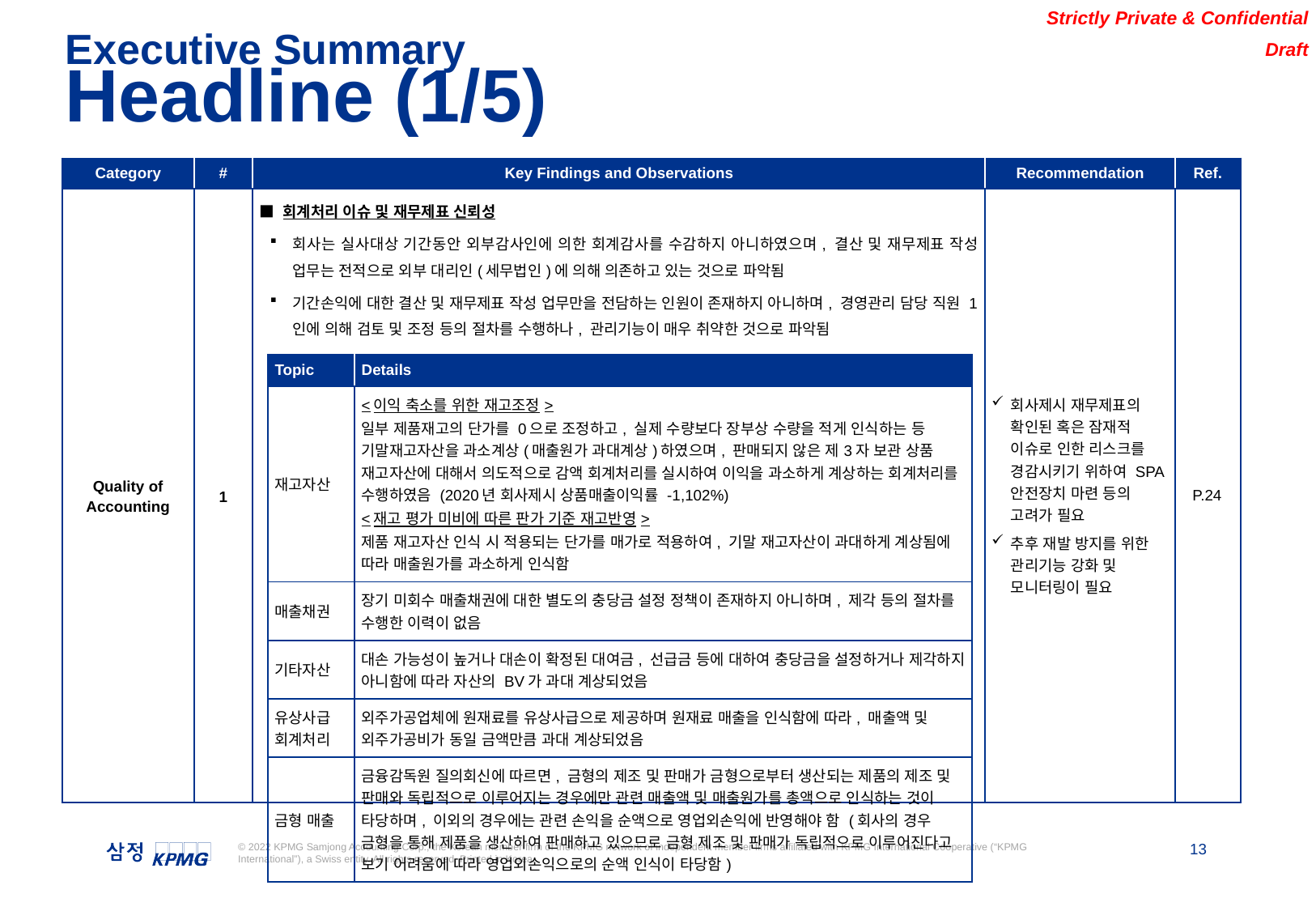

Executive Summary
Headline (1/5)
| Category | # | Key Findings and Observations | Recommendation | Ref. |
| --- | --- | --- | --- | --- |
| Quality of Accounting | 1 | ■ 회계처리 이슈 및 재무제표 신뢰성 회사는 실사대상 기간동안 외부감사인에 의한 회계감사를 수감하지 아니하였으며, 결산 및 재무제표 작성 업무는 전적으로 외부 대리인(세무법인)에 의해 의존하고 있는 것으로 파악됨 기간손익에 대한 결산 및 재무제표 작성 업무만을 전담하는 인원이 존재하지 아니하며, 경영관리 담당 직원 1인에 의해 검토 및 조정 등의 절차를 수행하나, 관리기능이 매우 취약한 것으로 파악됨 과거 기간손익에 대한 중대한 영향을 끼치는 회계처리 관련 이슈사항은 아래와 같음 | 회사제시 재무제표의 확인된 혹은 잠재적 이슈로 인한 리스크를 경감시키기 위하여 SPA 안전장치 마련 등의 고려가 필요 추후 재발 방지를 위한 관리기능 강화 및 모니터링이 필요 | P.24 |
| Topic | Details |
| --- | --- |
| 재고자산 | <이익 축소를 위한 재고조정> 일부 제품재고의 단가를 0으로 조정하고, 실제 수량보다 장부상 수량을 적게 인식하는 등 기말재고자산을 과소계상(매출원가 과대계상)하였으며, 판매되지 않은 제3자 보관 상품 재고자산에 대해서 의도적으로 감액 회계처리를 실시하여 이익을 과소하게 계상하는 회계처리를 수행하였음 (2020년 회사제시 상품매출이익률 -1,102%) <재고 평가 미비에 따른 판가 기준 재고반영> 제품 재고자산 인식 시 적용되는 단가를 매가로 적용하여, 기말 재고자산이 과대하게 계상됨에 따라 매출원가를 과소하게 인식함 |
| 매출채권 | 장기 미회수 매출채권에 대한 별도의 충당금 설정 정책이 존재하지 아니하며, 제각 등의 절차를 수행한 이력이 없음 |
| 기타자산 | 대손 가능성이 높거나 대손이 확정된 대여금, 선급금 등에 대하여 충당금을 설정하거나 제각하지 아니함에 따라 자산의 BV가 과대 계상되었음 |
| 유상사급 회계처리 | 외주가공업체에 원재료를 유상사급으로 제공하며 원재료 매출을 인식함에 따라, 매출액 및 외주가공비가 동일 금액만큼 과대 계상되었음 |
| 금형 매출 | 금융감독원 질의회신에 따르면, 금형의 제조 및 판매가 금형으로부터 생산되는 제품의 제조 및 판매와 독립적으로 이루어지는 경우에만 관련 매출액 및 매출원가를 총액으로 인식하는 것이 타당하며, 이외의 경우에는 관련 손익을 순액으로 영업외손익에 반영해야 함 (회사의 경우 금형을 통해 제품을 생산하여 판매하고 있으므로 금형 제조 및 판매가 독립적으로 이루어진다고 보기 어려움에 따라 영업외손익으로의 순액 인식이 타당함) |